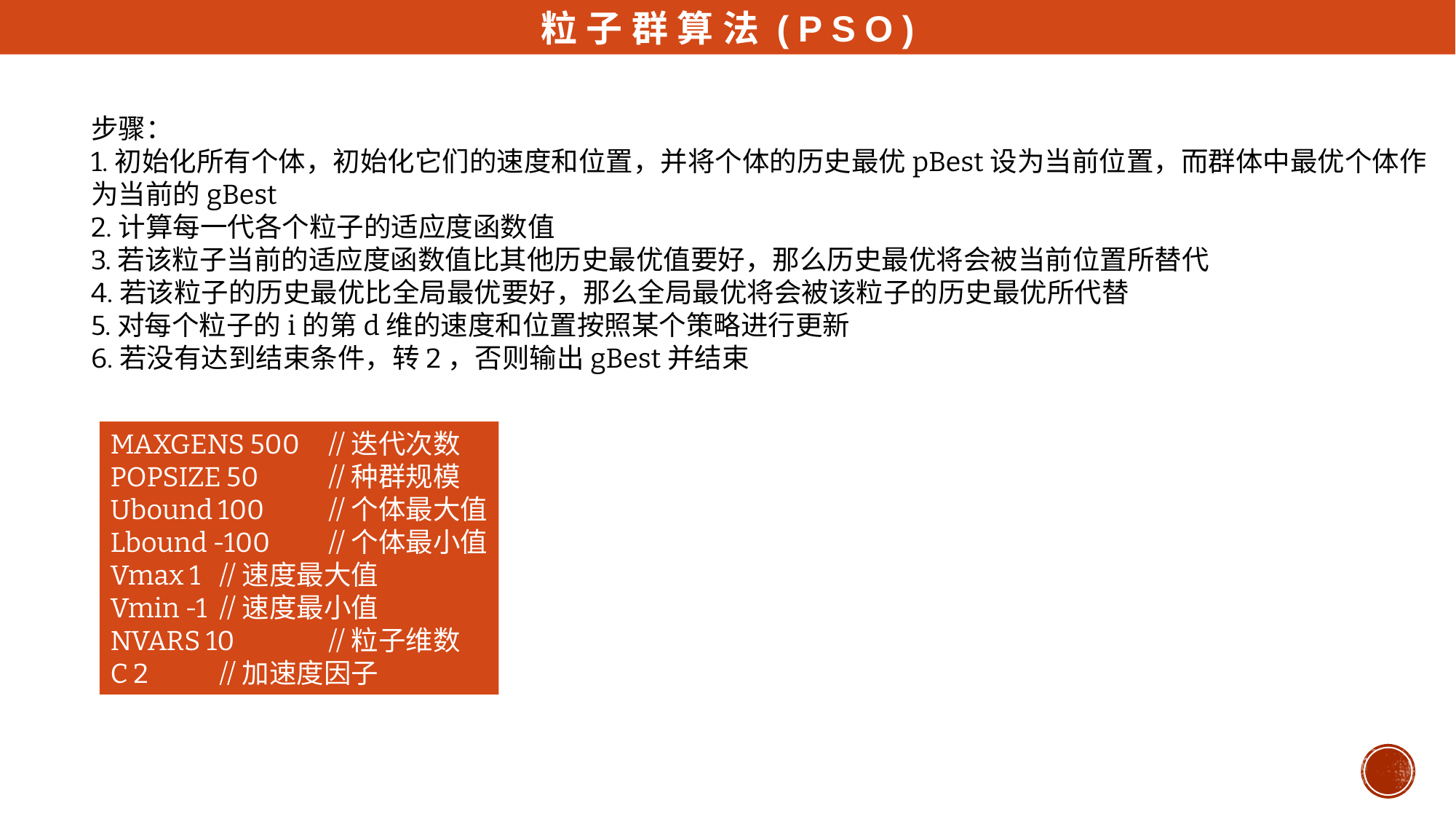

粒子群算法(PSO)
步骤：
1.初始化所有个体，初始化它们的速度和位置，并将个体的历史最优pBest设为当前位置，而群体中最优个体作为当前的gBest
2.计算每一代各个粒子的适应度函数值
3.若该粒子当前的适应度函数值比其他历史最优值要好，那么历史最优将会被当前位置所替代
4.若该粒子的历史最优比全局最优要好，那么全局最优将会被该粒子的历史最优所代替
5.对每个粒子的i的第d维的速度和位置按照某个策略进行更新
6.若没有达到结束条件，转2，否则输出gBest并结束
MAXGENS 500	//迭代次数
POPSIZE 50	//种群规模
Ubound 100	//个体最大值
Lbound -100	//个体最小值
Vmax 1	//速度最大值
Vmin -1	//速度最小值
NVARS 10	//粒子维数
C 2	//加速度因子